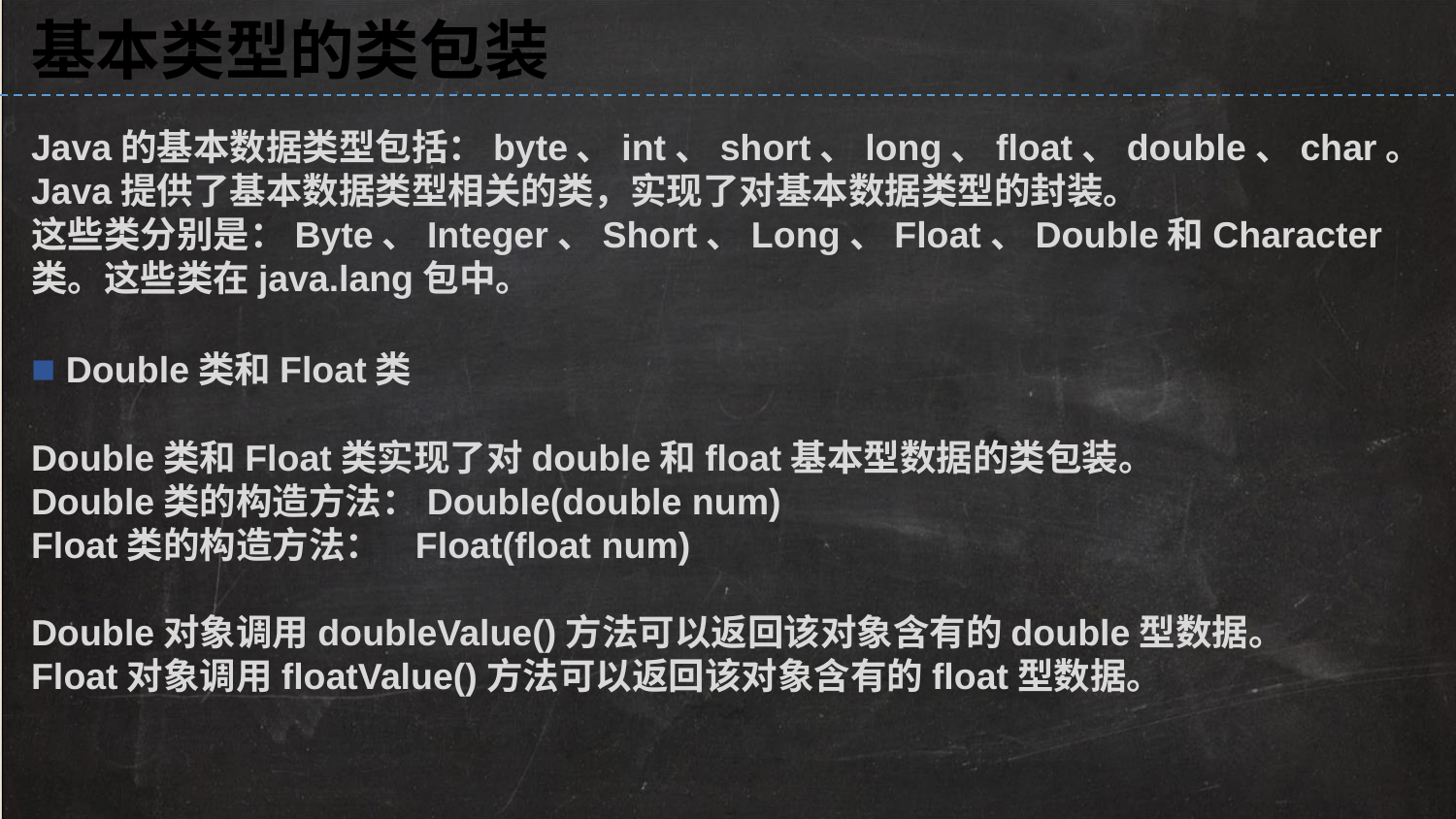

基本类型的类包装
Java的基本数据类型包括：byte、int、short、long、float、double、char。
Java提供了基本数据类型相关的类，实现了对基本数据类型的封装。
这些类分别是：Byte、Integer、Short、Long、Float、Double和Character类。这些类在java.lang包中。

■ Double类和Float类

Double类和Float类实现了对double和float基本型数据的类包装。
Double类的构造方法：Double(double num)
Float类的构造方法：   Float(float num)

Double对象调用doubleValue()方法可以返回该对象含有的double型数据。
Float对象调用floatValue()方法可以返回该对象含有的float型数据。